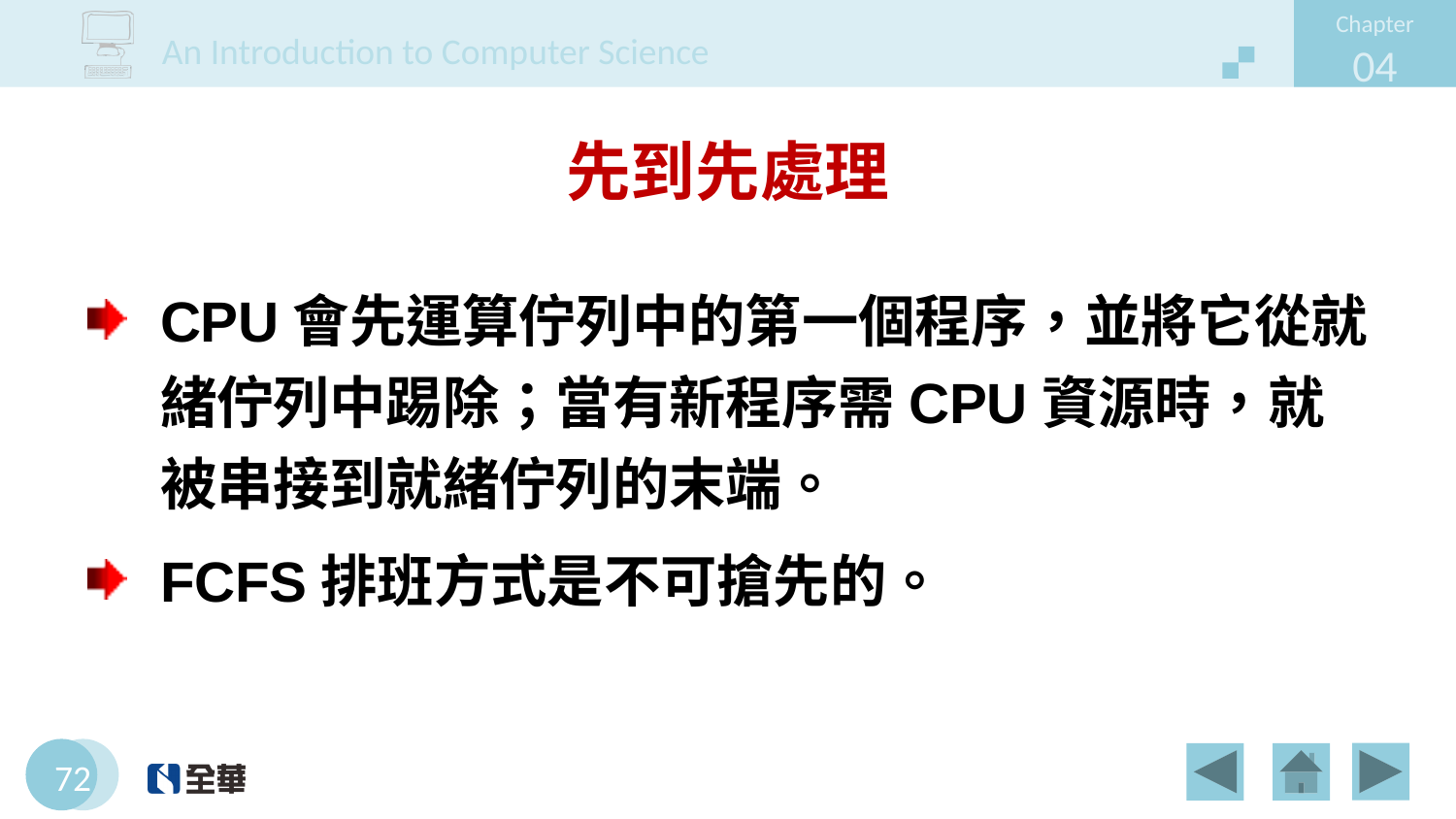

# 先到先處理
CPU會先運算佇列中的第一個程序，並將它從就緒佇列中踢除；當有新程序需CPU資源時，就被串接到就緒佇列的末端。
FCFS排班方式是不可搶先的。